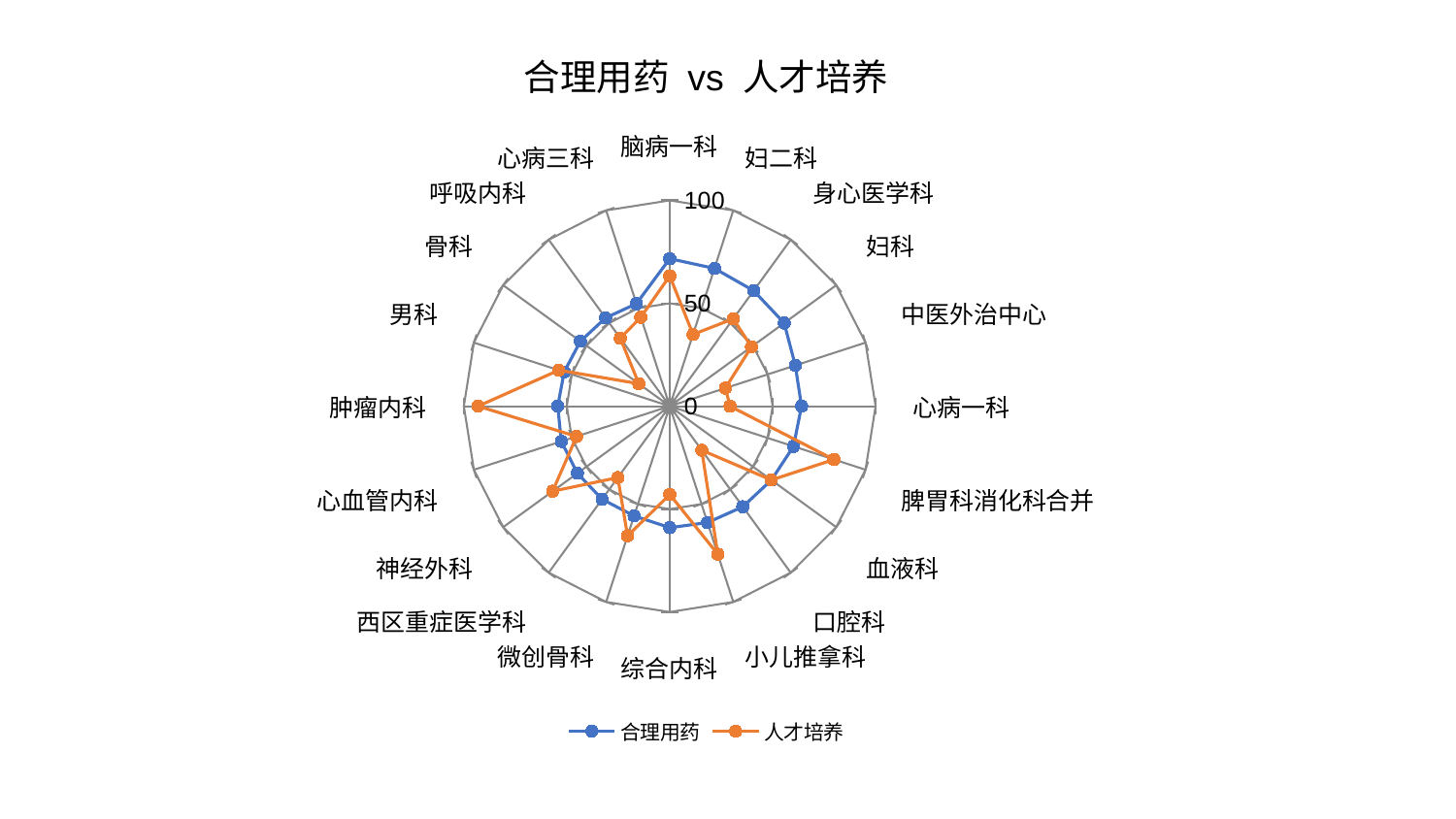

### Chart: 合理用药 vs 人才培养

| Category | 合理用药 | 人才培养 |
|---|---|---|
| 脑病一科 | 71.6639024736335 | 63.293065494627875 |
| 妇二科 | 70.38324519437349 | 36.653749136598954 |
| 身心医学科 | 69.38008997161117 | 52.48485259236139 |
| 妇科 | 68.75060201951351 | 49.09131851993069 |
| 中医外治中心 | 64.14823576367147 | 28.47087280818109 |
| 心病一科 | 64.057529021277 | 29.307672431883912 |
| 脾胃科消化科合并 | 63.24208763827139 | 83.87676593507022 |
| 血液科 | 61.06929683474816 | 61.01714459191894 |
| 口腔科 | 60.40592288955016 | 26.436355729492977 |
| 小儿推拿科 | 59.461087102179874 | 75.59288525557325 |
| 综合内科 | 59.04293675236413 | 42.93748874627522 |
| 微创骨科 | 56.03891830700941 | 66.25142892902328 |
| 西区重症医学科 | 55.88841929126623 | 42.87995488715441 |
| 神经外科 | 55.438058285373415 | 70.30854193269185 |
| 心血管内科 | 55.36502999607457 | 47.58558638017619 |
| 肿瘤内科 | 54.37712433625622 | 93.07782275457377 |
| 男科 | 53.91073856387467 | 56.649884653321216 |
| 骨科 | 53.653901402481225 | 18.571178434072255 |
| 呼吸内科 | 53.016575294289666 | 40.83562134854642 |
| 心病三科 | 52.38083549969297 | 45.46368976962524 |
57